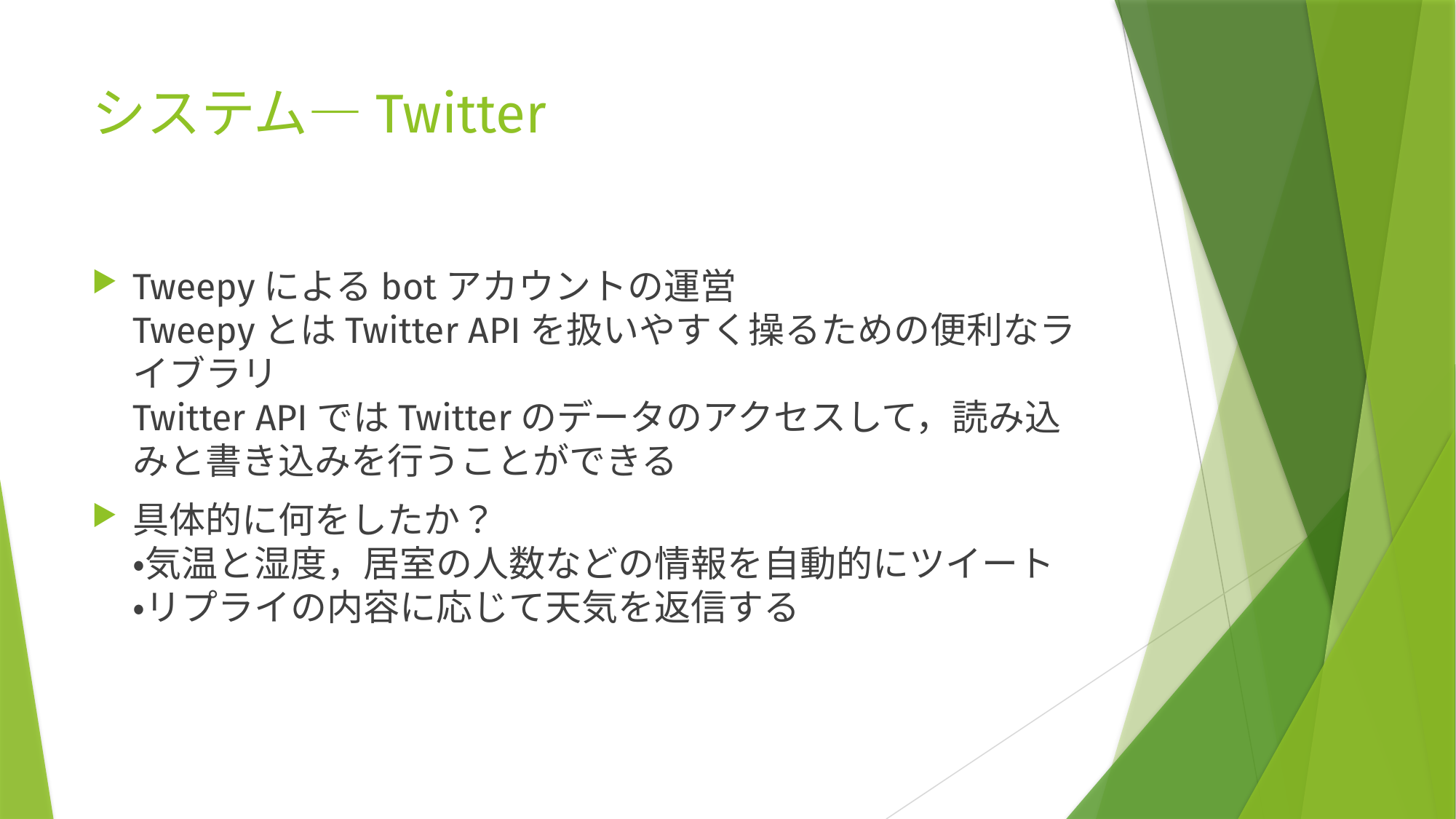

# システム―Twitter
Tweepyによるbotアカウントの運営
TweepyとはTwitter APIを扱いやすく操るための便利なライブラリ
Twitter APIではTwitterのデータのアクセスして，読み込みと書き込みを行うことができる
具体的に何をしたか？
・気温と湿度，居室の人数などの情報を自動的にツイート
・リプライの内容に応じて天気を返信する